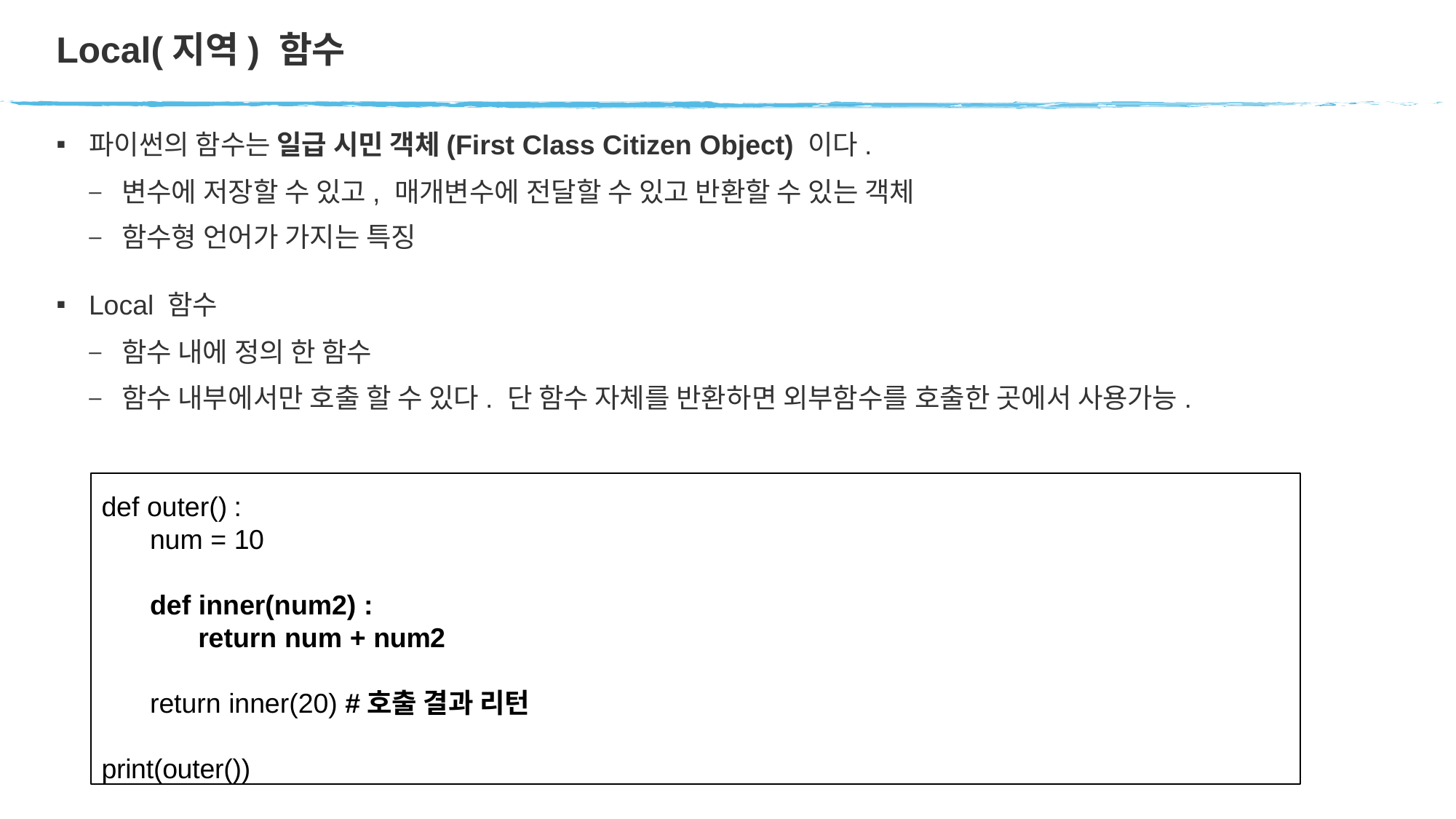

# Local(지역) 함수
파이썬의 함수는 일급 시민 객체(First Class Citizen Object) 이다.
변수에 저장할 수 있고, 매개변수에 전달할 수 있고 반환할 수 있는 객체
함수형 언어가 가지는 특징
Local 함수
함수 내에 정의 한 함수
함수 내부에서만 호출 할 수 있다. 단 함수 자체를 반환하면 외부함수를 호출한 곳에서 사용가능.
def outer() :
num = 10
def inner(num2) :
return num + num2
return inner(20) #호출 결과 리턴
print(outer())